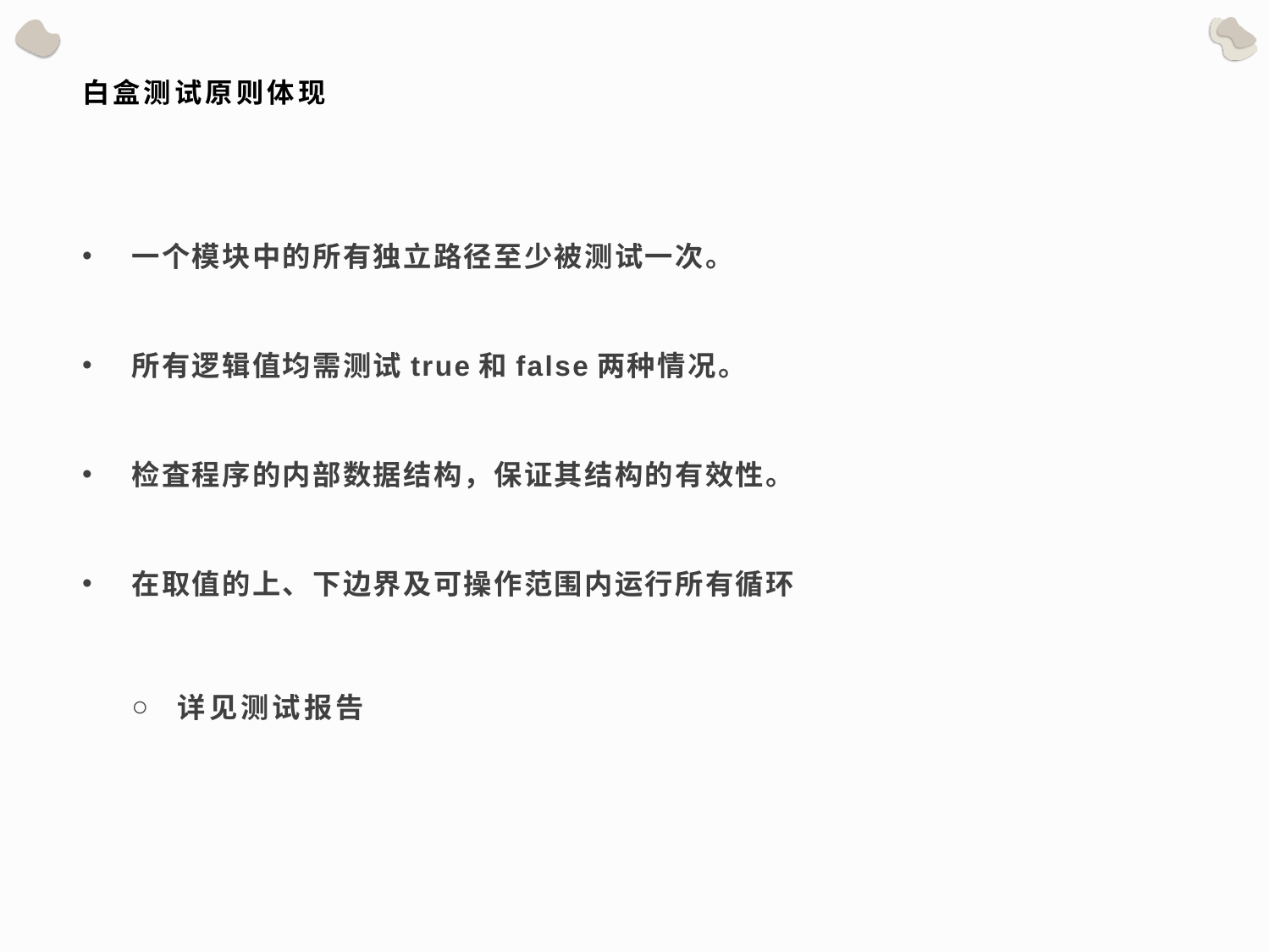

# 白盒测试原则体现
一个模块中的所有独立路径至少被测试一次。

所有逻辑值均需测试true和false两种情况。

检査程序的内部数据结构，保证其结构的有效性。

在取值的上、下边界及可操作范围内运行所有循环

详见测试报告